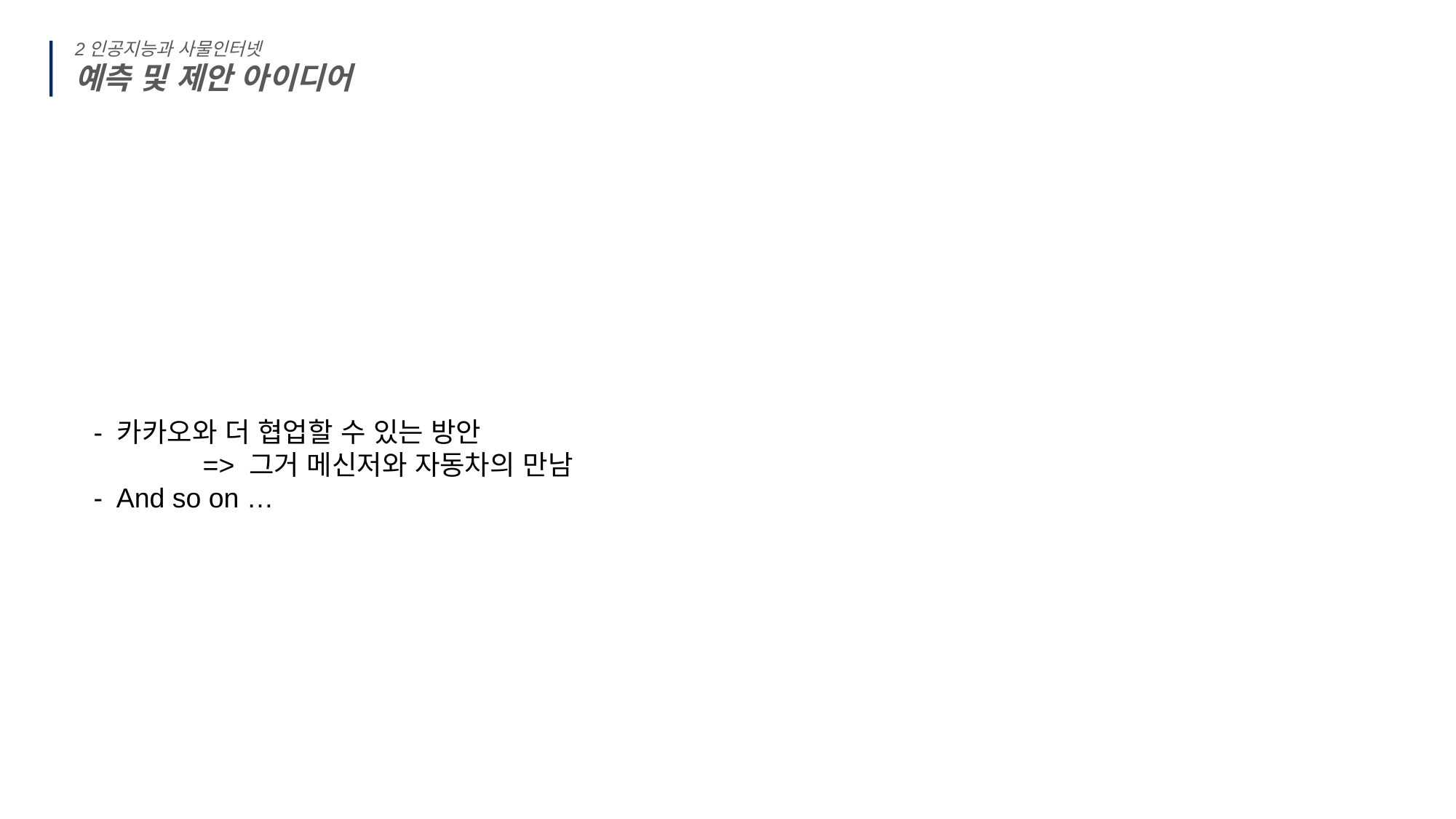

2인공지능과 사물인터넷
예측 및 제안 아이디어

- 카카오와 더 협업할 수 있는 방안
	=> 그거 메신저와 자동차의 만남
-  And so on …